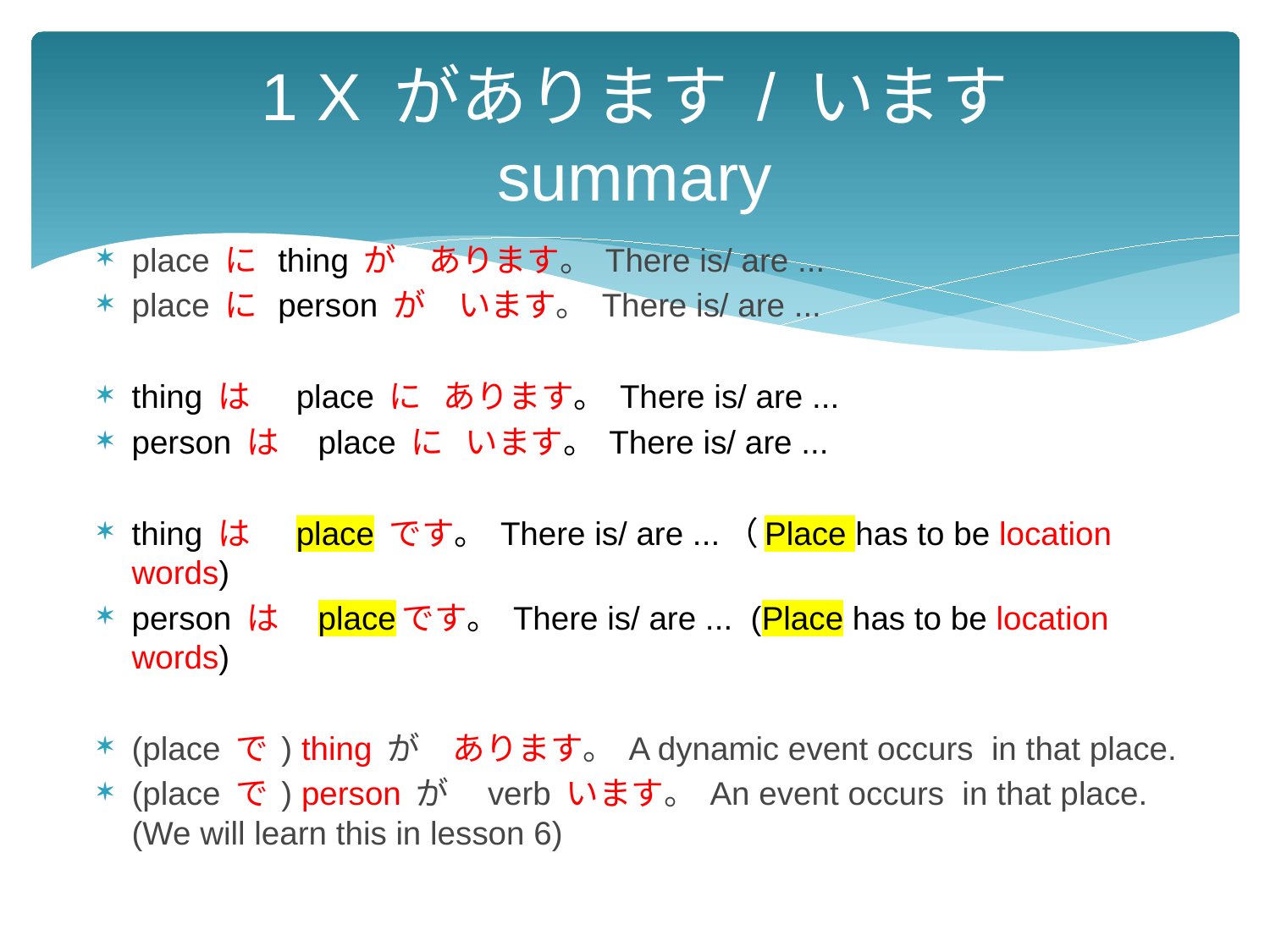

# 1 X があります / います summary
place に  thing が　あります。 There is/ are ...
place に  person が　います。 There is/ are ...

thing は　 place に   あります。 There is/ are ...
person は　place に   います。 There is/ are ...

thing は　 place です。 There is/ are ...（Place has to be location words)
person は　placeです。 There is/ are ...  (Place has to be location words)

(place で ) thing が　あります。 A dynamic event occurs  in that place.
(place で ) person が　verb います。 An event occurs  in that place. (We will learn this in lesson 6)